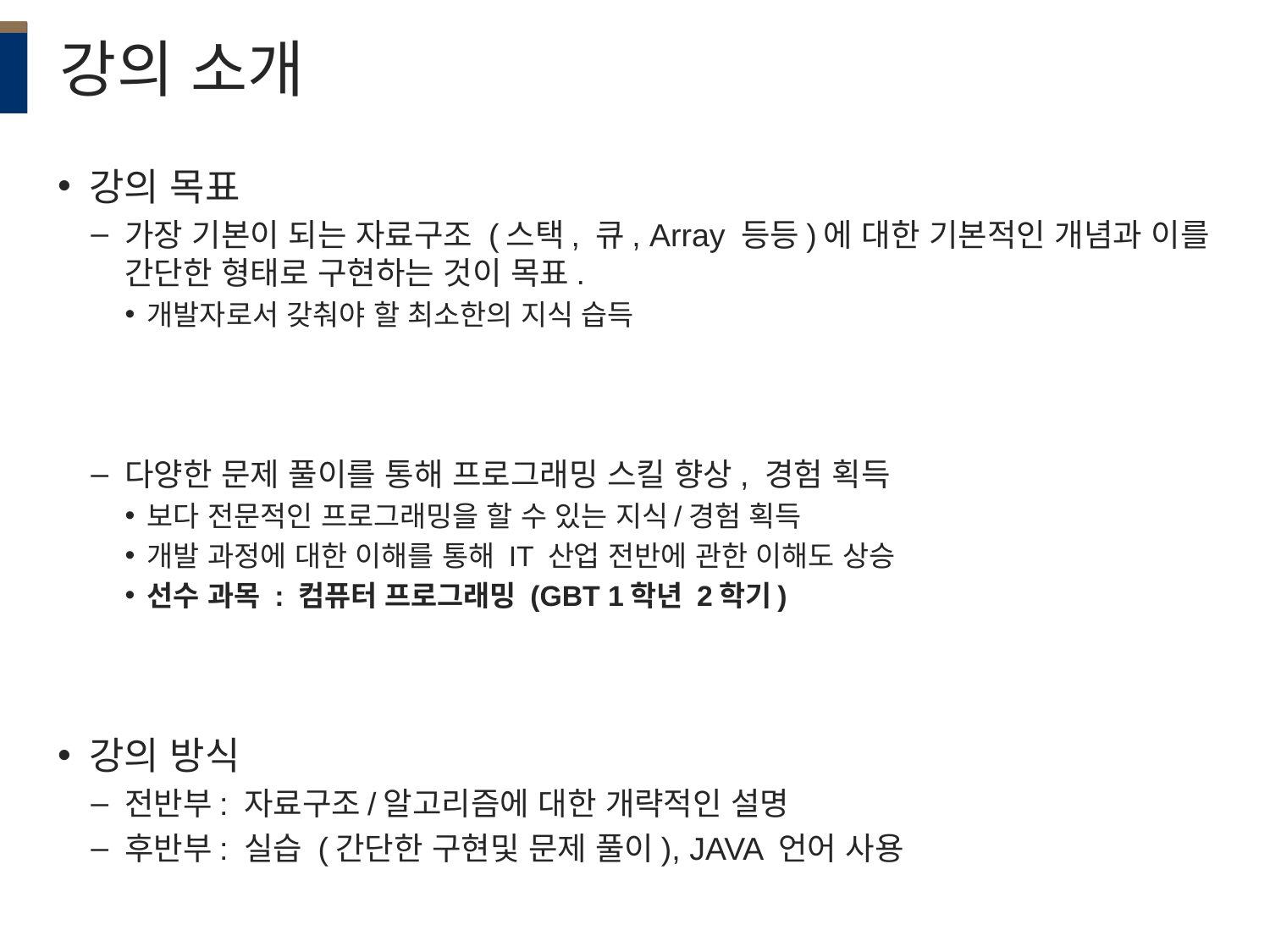

강의 소개
강의 목표
가장 기본이 되는 자료구조 (스택, 큐, Array 등등)에 대한 기본적인 개념과 이를 간단한 형태로 구현하는 것이 목표.
개발자로서 갖춰야 할 최소한의 지식 습득

다양한 문제 풀이를 통해 프로그래밍 스킬 향상, 경험 획득
보다 전문적인 프로그래밍을 할 수 있는 지식/경험 획득
개발 과정에 대한 이해를 통해 IT 산업 전반에 관한 이해도 상승
선수 과목 : 컴퓨터 프로그래밍 (GBT 1학년 2학기)

강의 방식
전반부: 자료구조/알고리즘에 대한 개략적인 설명
후반부: 실습 (간단한 구현및 문제 풀이), JAVA 언어 사용